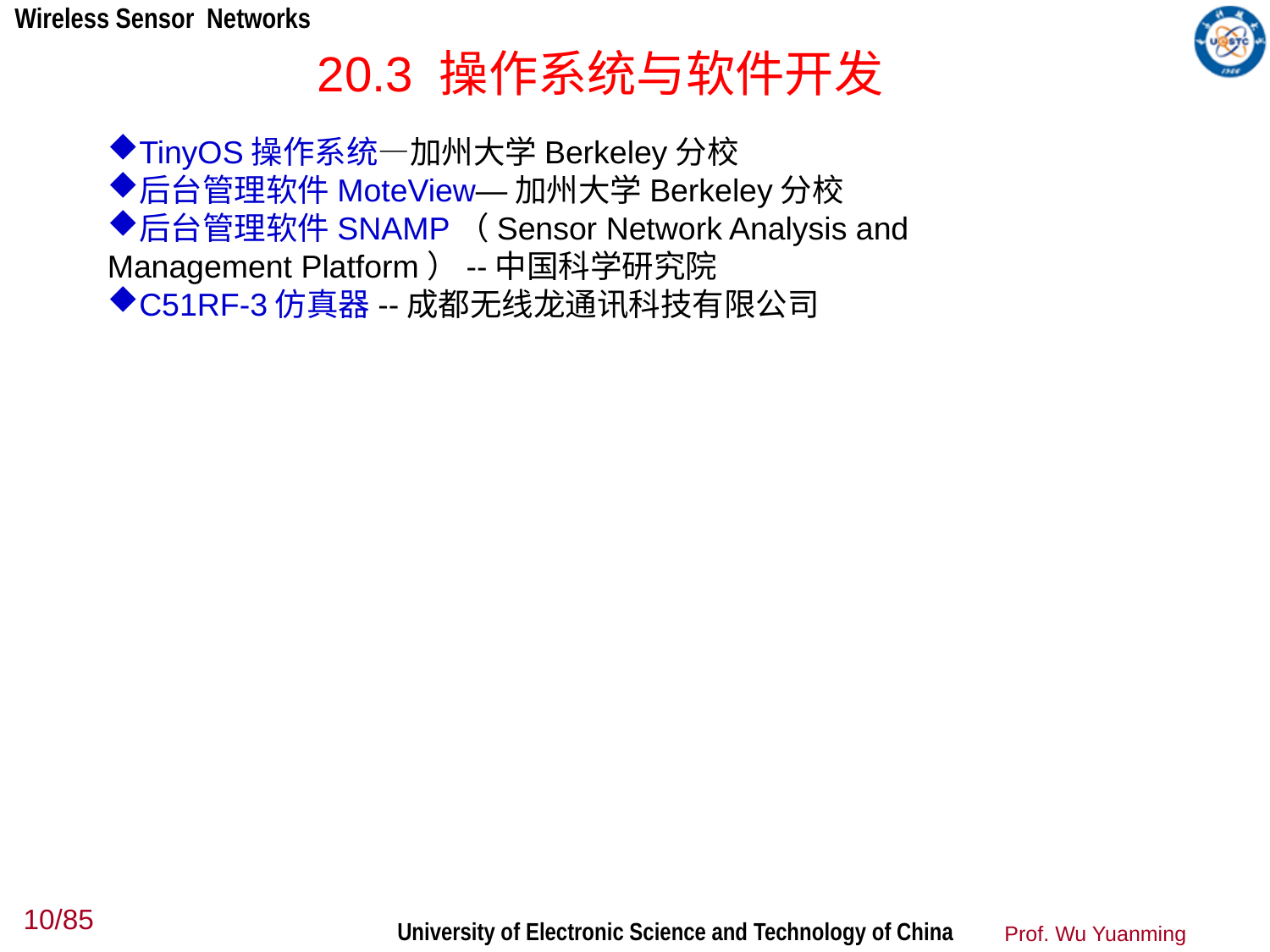

20.3 操作系统与软件开发
TinyOS操作系统—加州大学Berkeley分校
后台管理软件MoteView—加州大学Berkeley分校
后台管理软件SNAMP（Sensor Network Analysis and Management Platform）--中国科学研究院
C51RF-3仿真器--成都无线龙通讯科技有限公司
10/85
Prof. Wu Yuanming